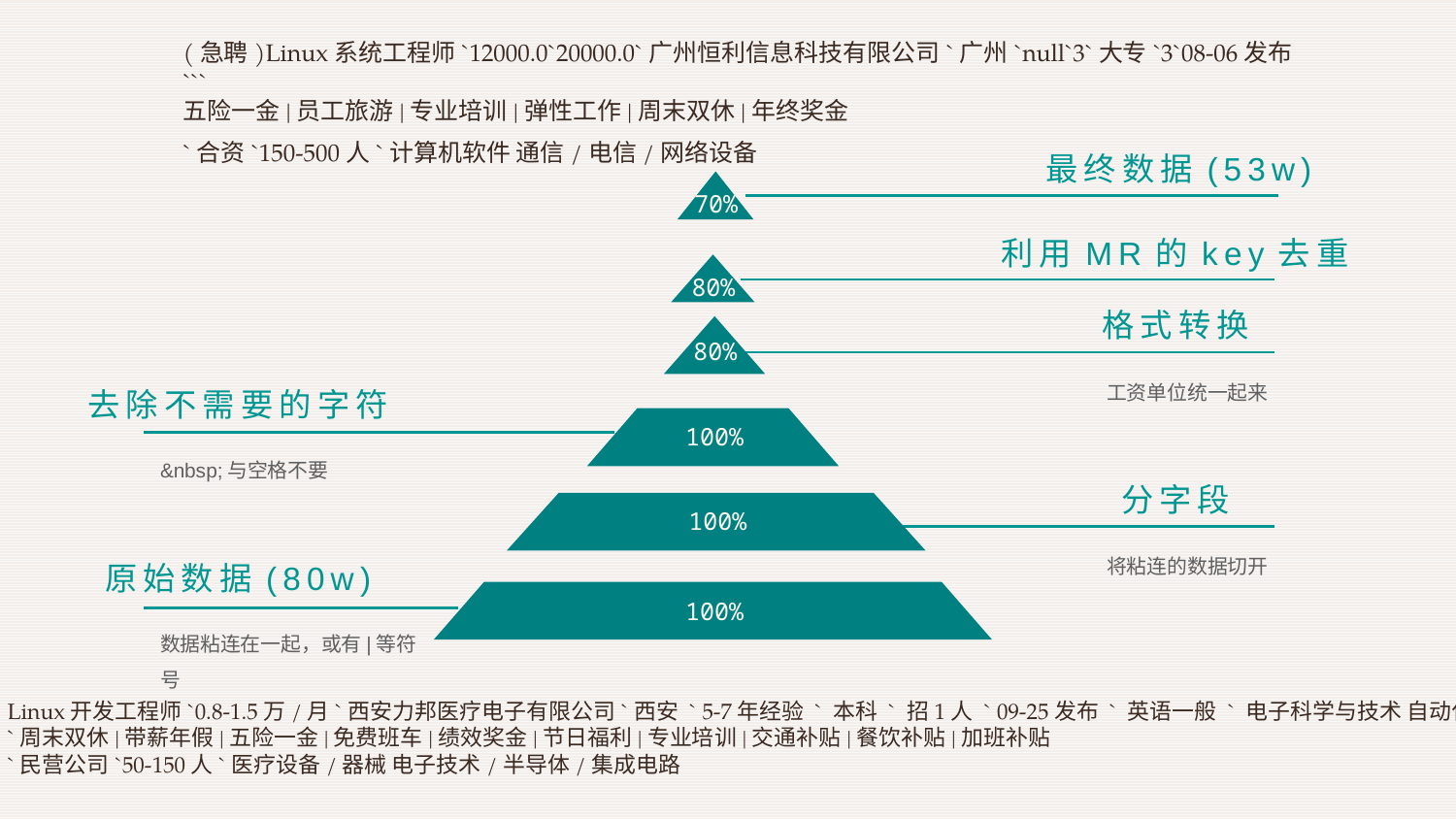

(急聘)Linux系统工程师`12000.0`20000.0`广州恒利信息科技有限公司`广州`null`3`大专`3`08-06发布```
五险一金|员工旅游|专业培训|弹性工作|周末双休|年终奖金
`合资`150-500人`计算机软件 通信/电信/网络设备
最终数据(53w)

70%
利用MR的key去重

80%
格式转换
工资单位统一起来

80%
去除不需要的字符
&nbsp;与空格不要

100%
分字段
将粘连的数据切开

100%
原始数据(80w)
数据粘连在一起，或有|等符号

100%
Linux开发工程师`0.8-1.5万/月`西安力邦医疗电子有限公司`西安 ` 5-7年经验 ` 本科 ` 招1人 ` 09-25发布 ` 英语一般 ` 电子科学与技术 自动化
`周末双休|带薪年假|五险一金|免费班车|绩效奖金|节日福利|专业培训|交通补贴|餐饮补贴|加班补贴
`民营公司`50-150人`医疗设备/器械 电子技术/半导体/集成电路